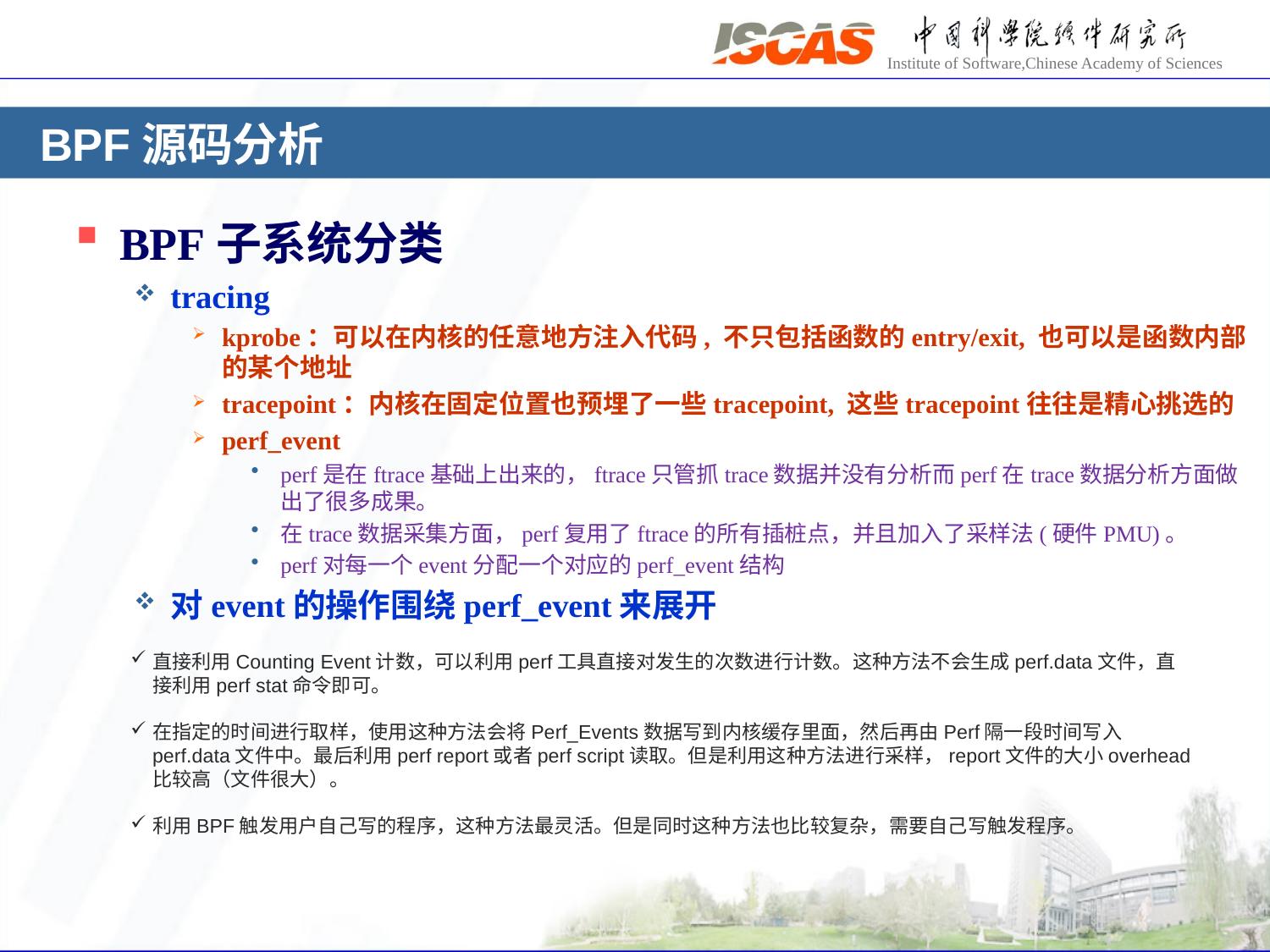

# BPF源码分析
BPF子系统分类
tracing
kprobe：可以在内核的任意地方注入代码, 不只包括函数的entry/exit, 也可以是函数内部的某个地址
tracepoint：内核在固定位置也预埋了一些tracepoint, 这些tracepoint往往是精心挑选的
perf_event
perf是在ftrace基础上出来的，ftrace只管抓trace数据并没有分析而perf在trace数据分析方面做出了很多成果。
在trace数据采集方面，perf复用了ftrace的所有插桩点，并且加入了采样法(硬件PMU)。
perf对每一个event分配一个对应的perf_event结构
对event的操作围绕perf_event来展开

直接利用Counting Event计数，可以利用perf工具直接对发生的次数进行计数。这种方法不会生成perf.data文件，直接利用perf stat命令即可。

在指定的时间进行取样，使用这种方法会将Perf_Events数据写到内核缓存里面，然后再由Perf隔一段时间写入perf.data文件中。最后利用perf report或者perf script读取。但是利用这种方法进行采样，report文件的大小overhead比较高（文件很大）。

利用BPF触发用户自己写的程序，这种方法最灵活。但是同时这种方法也比较复杂，需要自己写触发程序。